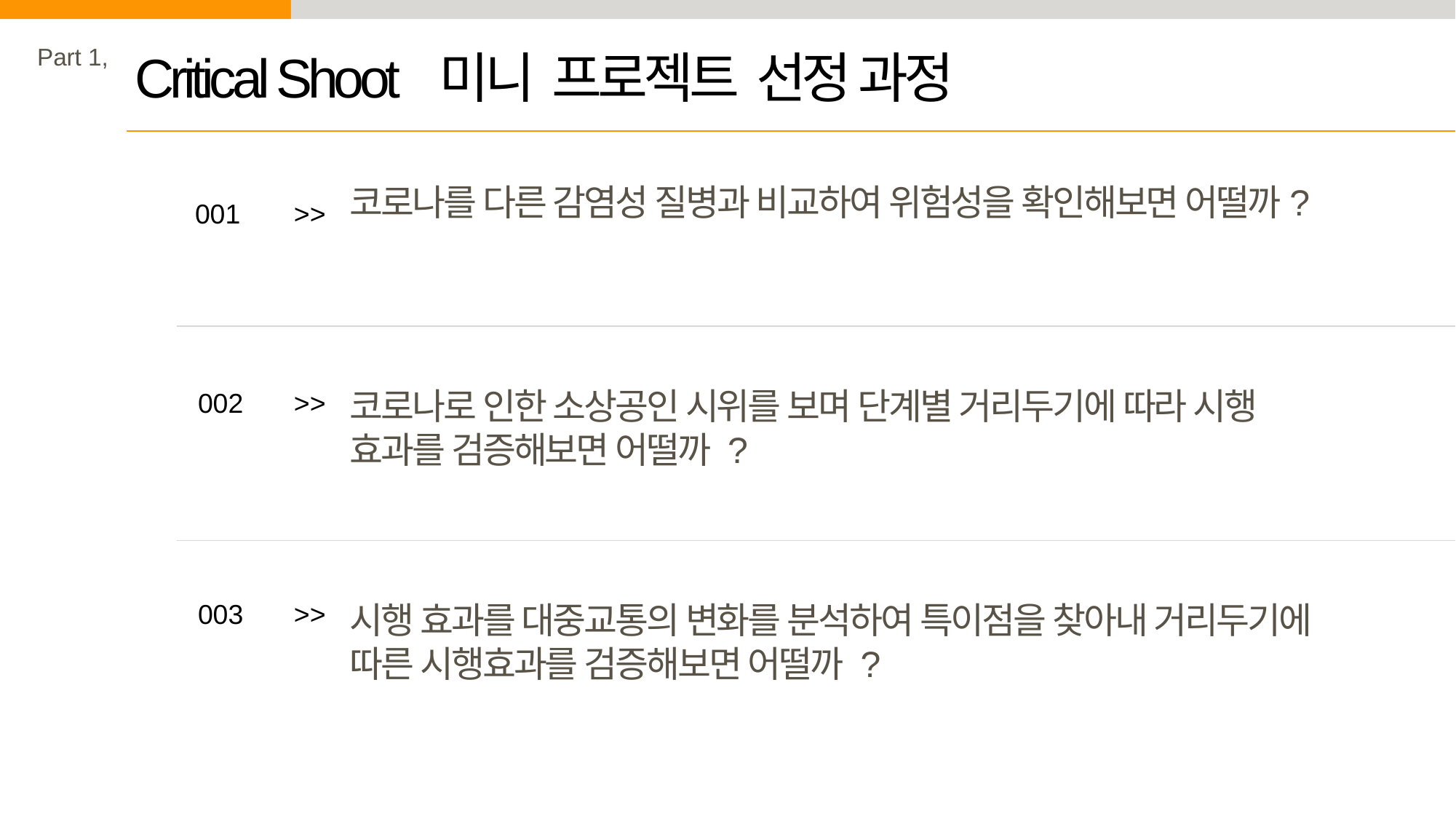

Part 1,
Critical Shoot  미니  프로젝트  선정 과정
코로나를 다른 감염성 질병과 비교하여 위험성을 확인해보면 어떨까?
001
>>
코로나로 인한 소상공인 시위를 보며 단계별 거리두기에 따라 시행 효과를 검증해보면 어떨까 ?
002
>>
003
>>
시행 효과를 대중교통의 변화를 분석하여 특이점을 찾아내 거리두기에 따른 시행효과를 검증해보면 어떨까 ?